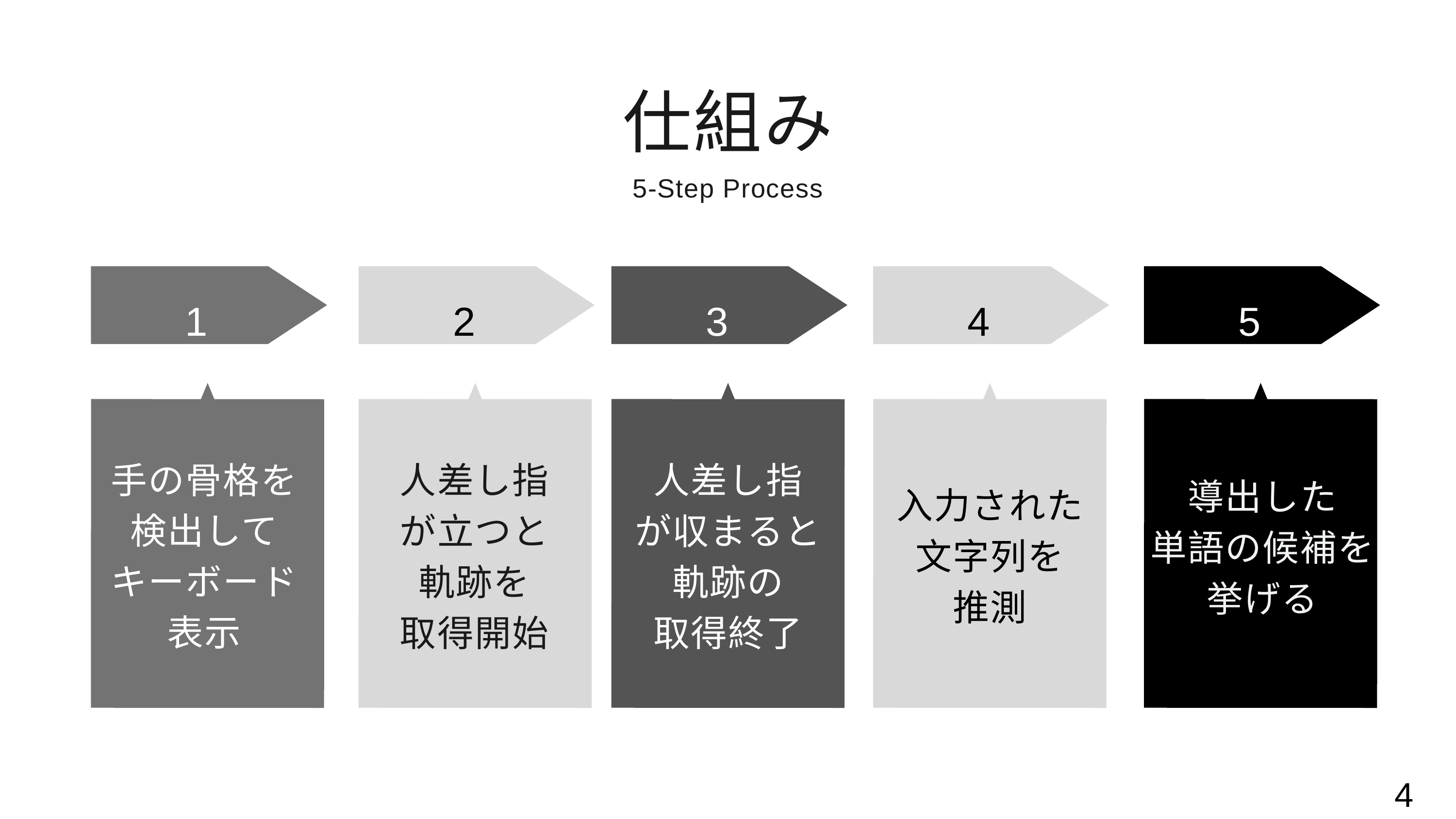

仕組み
5-Step Process

1

2

3

4

5

手の骨格を
検出して
キーボード
表示
人差し指
が立つと
軌跡を
取得開始

人差し指
が収まると
軌跡の
取得終了

導出した
単語の候補を
挙げる
入力された
文字列を
推測
4